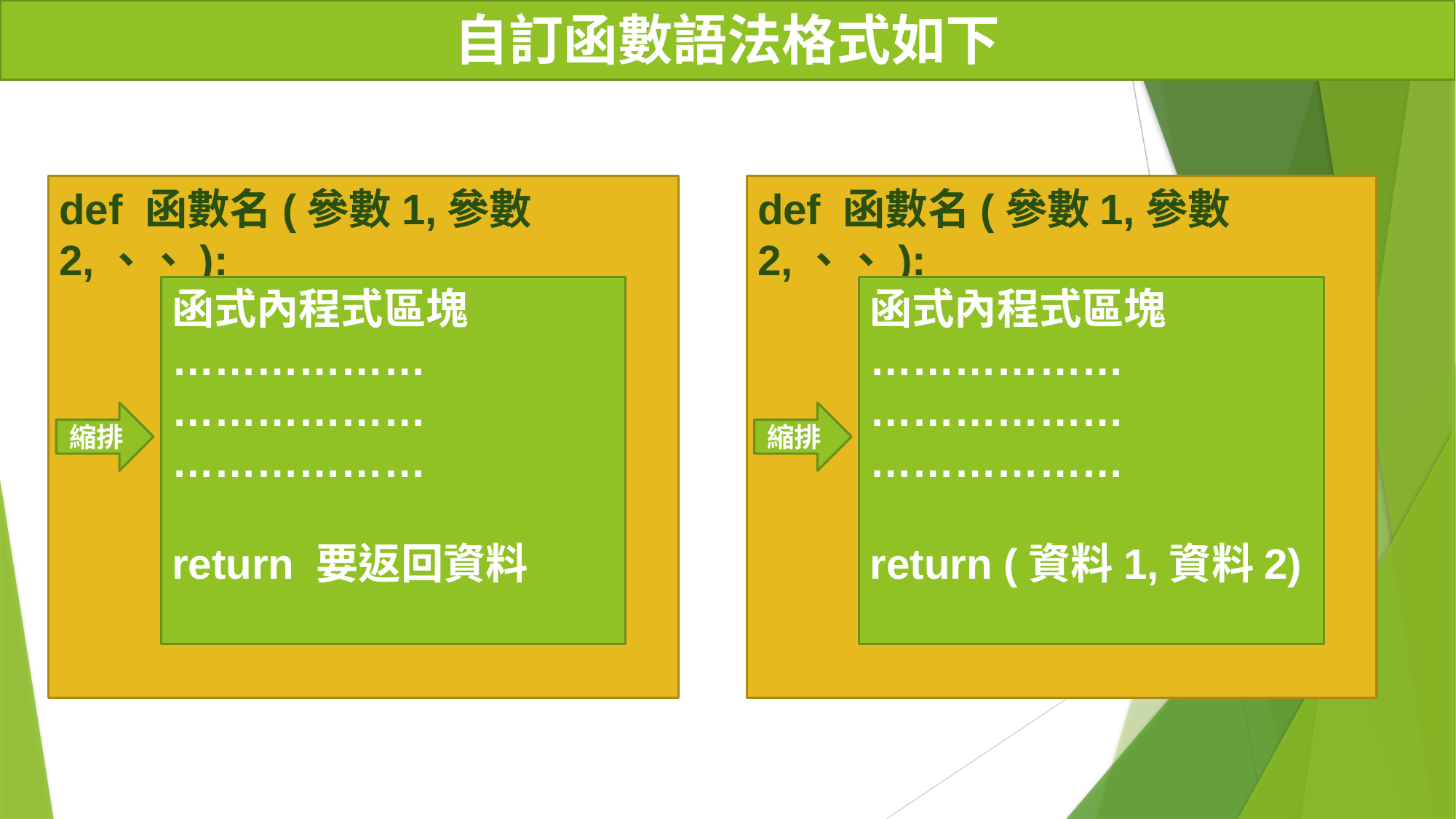

# ⾃訂函數語法格式如下
def 函數名(參數1,參數2,、、):

def 函數名(參數1,參數2,、、):

函式內程式區塊
………………
………………
………………

return 要返回資料

函式內程式區塊
………………
………………
………………

return (資料1,資料2)

縮排
縮排